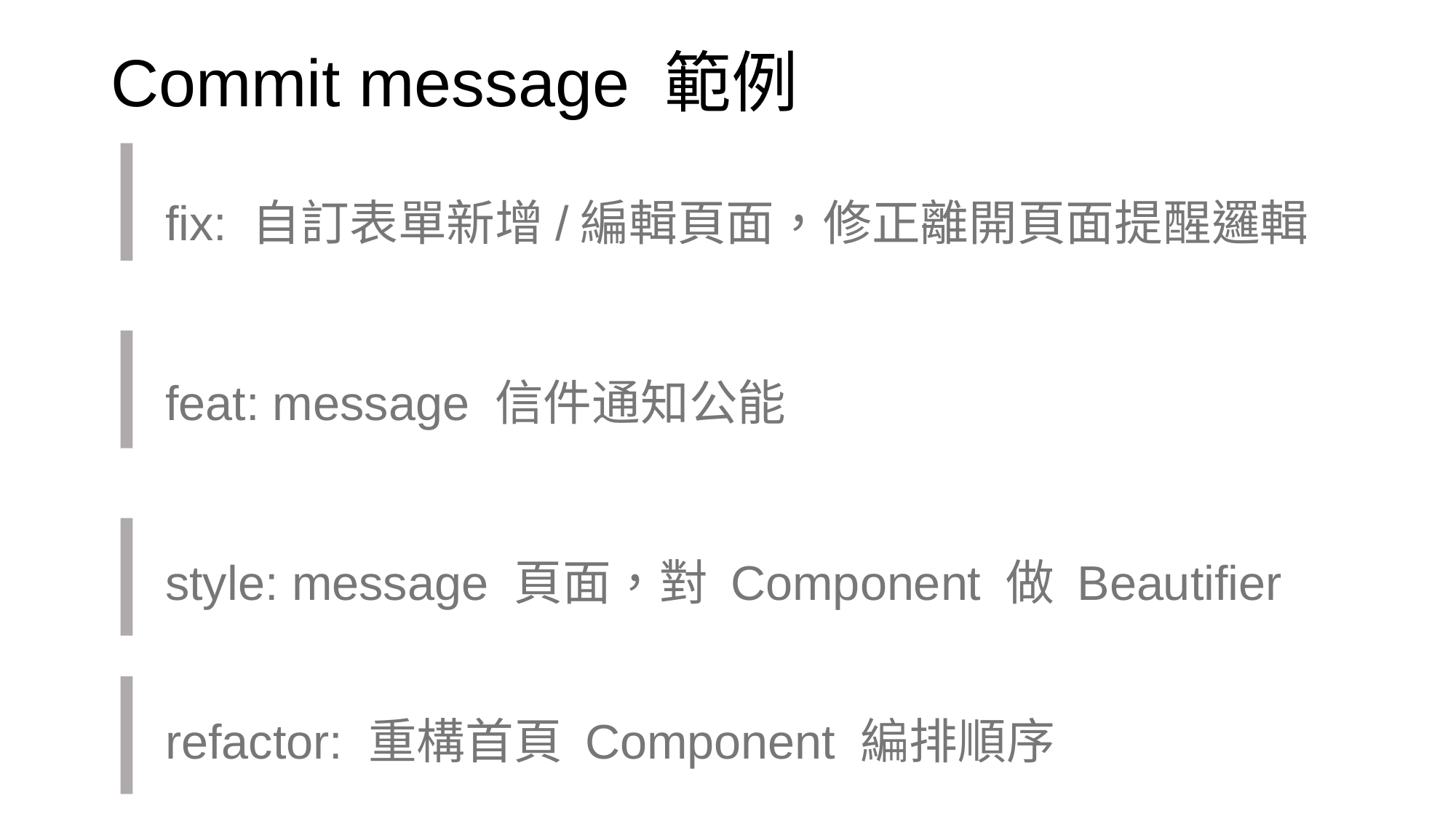

Commit message 範例

fix: 自訂表單新增/編輯頁面，修正離開頁面提醒邏輯

feat: message 信件通知公能
style: message 頁面，對 Component 做 Beautifier

refactor: 重構首頁 Component 編排順序